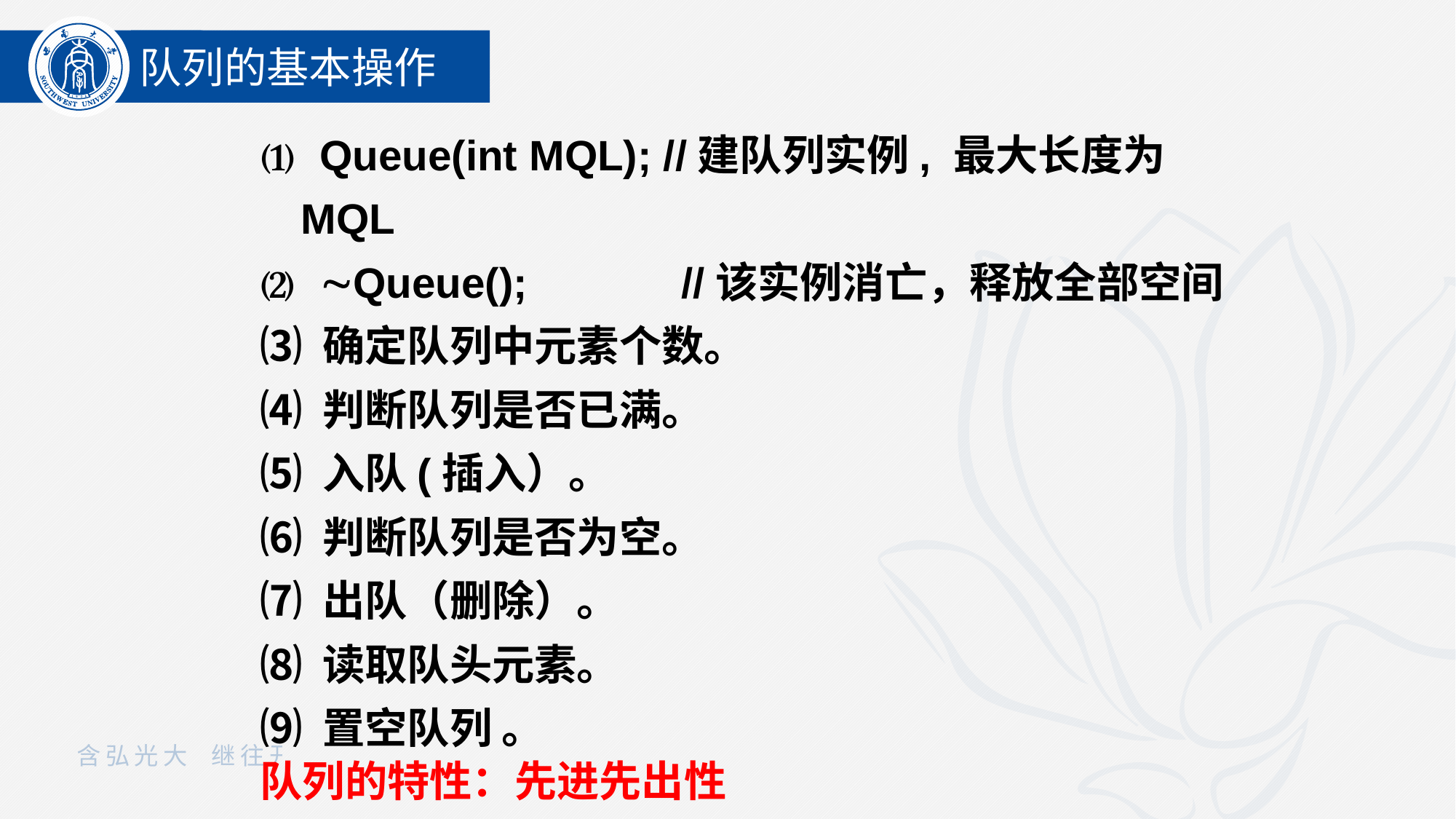

队列的基本操作
⑴  Queue(int MQL); //建队列实例, 最大长度为MQL
⑵  ∼Queue();             //该实例消亡，释放全部空间
⑶ 确定队列中元素个数。
⑷ 判断队列是否已满。
⑸ 入队(插入）。
⑹ 判断队列是否为空。
⑺ 出队（删除）。
⑻ 读取队头元素。
⑼ 置空队列 。
队列的特性：先进先出性